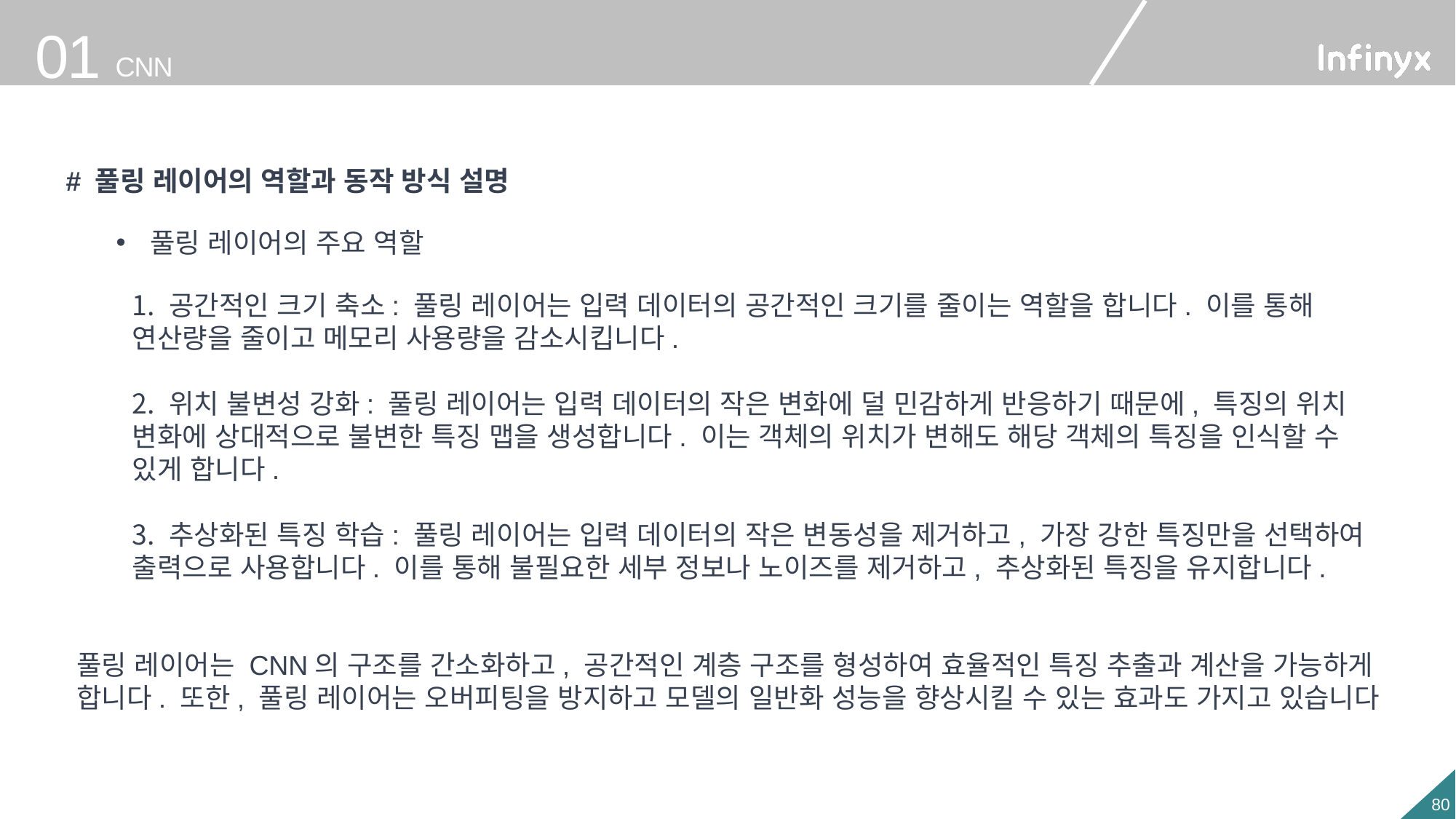

# 풀링 레이어의 역할과 동작 방식 설명
풀링 레이어의 주요 역할
 공간적인 크기 축소: 풀링 레이어는 입력 데이터의 공간적인 크기를 줄이는 역할을 합니다. 이를 통해 연산량을 줄이고 메모리 사용량을 감소시킵니다.

 위치 불변성 강화: 풀링 레이어는 입력 데이터의 작은 변화에 덜 민감하게 반응하기 때문에, 특징의 위치 변화에 상대적으로 불변한 특징 맵을 생성합니다. 이는 객체의 위치가 변해도 해당 객체의 특징을 인식할 수 있게 합니다.

 추상화된 특징 학습: 풀링 레이어는 입력 데이터의 작은 변동성을 제거하고, 가장 강한 특징만을 선택하여 출력으로 사용합니다. 이를 통해 불필요한 세부 정보나 노이즈를 제거하고, 추상화된 특징을 유지합니다.
풀링 레이어는 CNN의 구조를 간소화하고, 공간적인 계층 구조를 형성하여 효율적인 특징 추출과 계산을 가능하게 합니다. 또한, 풀링 레이어는 오버피팅을 방지하고 모델의 일반화 성능을 향상시킬 수 있는 효과도 가지고 있습니다